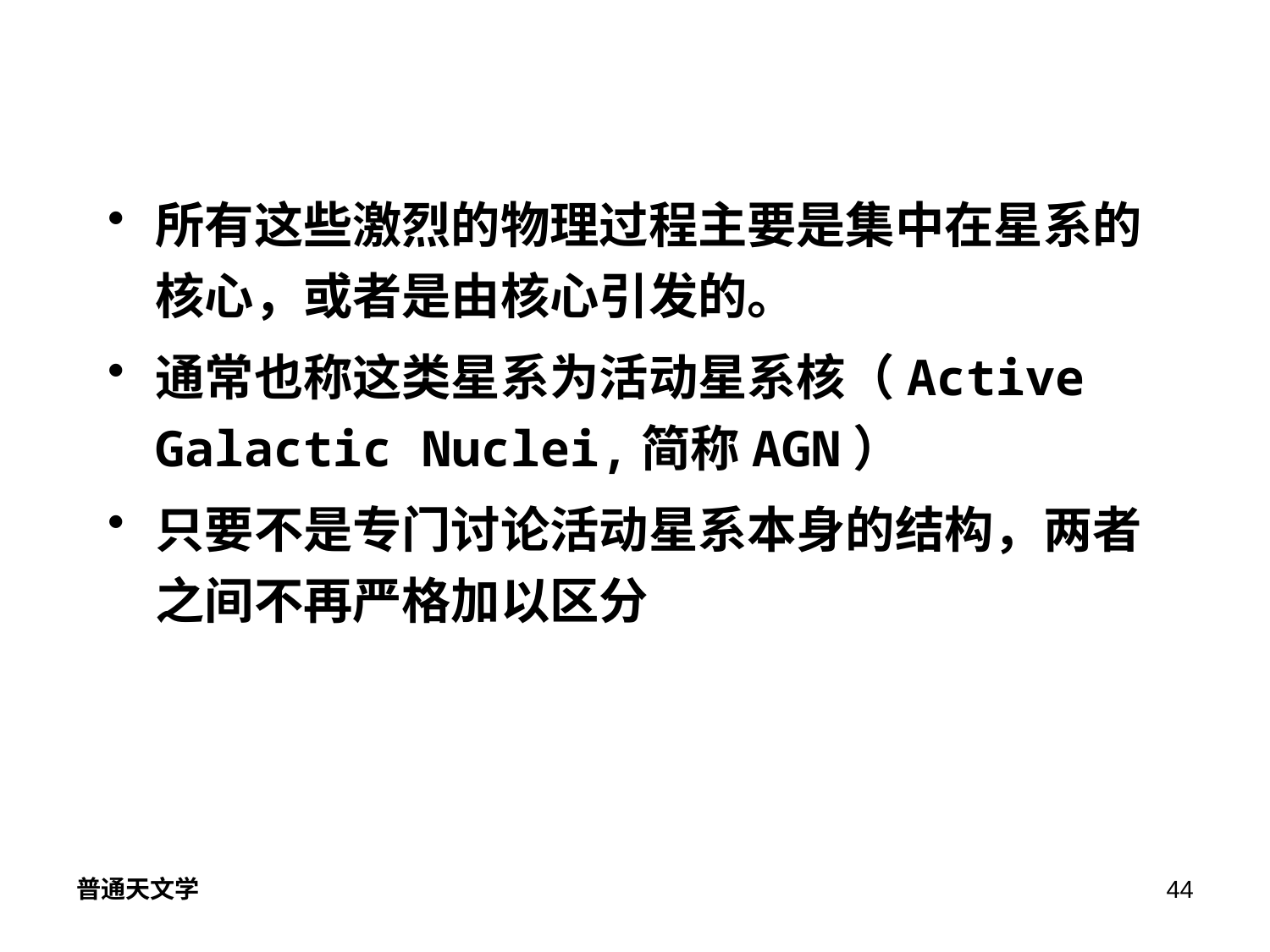

所有这些激烈的物理过程主要是集中在星系的核心，或者是由核心引发的。
通常也称这类星系为活动星系核（Active Galactic Nuclei,简称AGN）
只要不是专门讨论活动星系本身的结构，两者之间不再严格加以区分

普通天文学
44